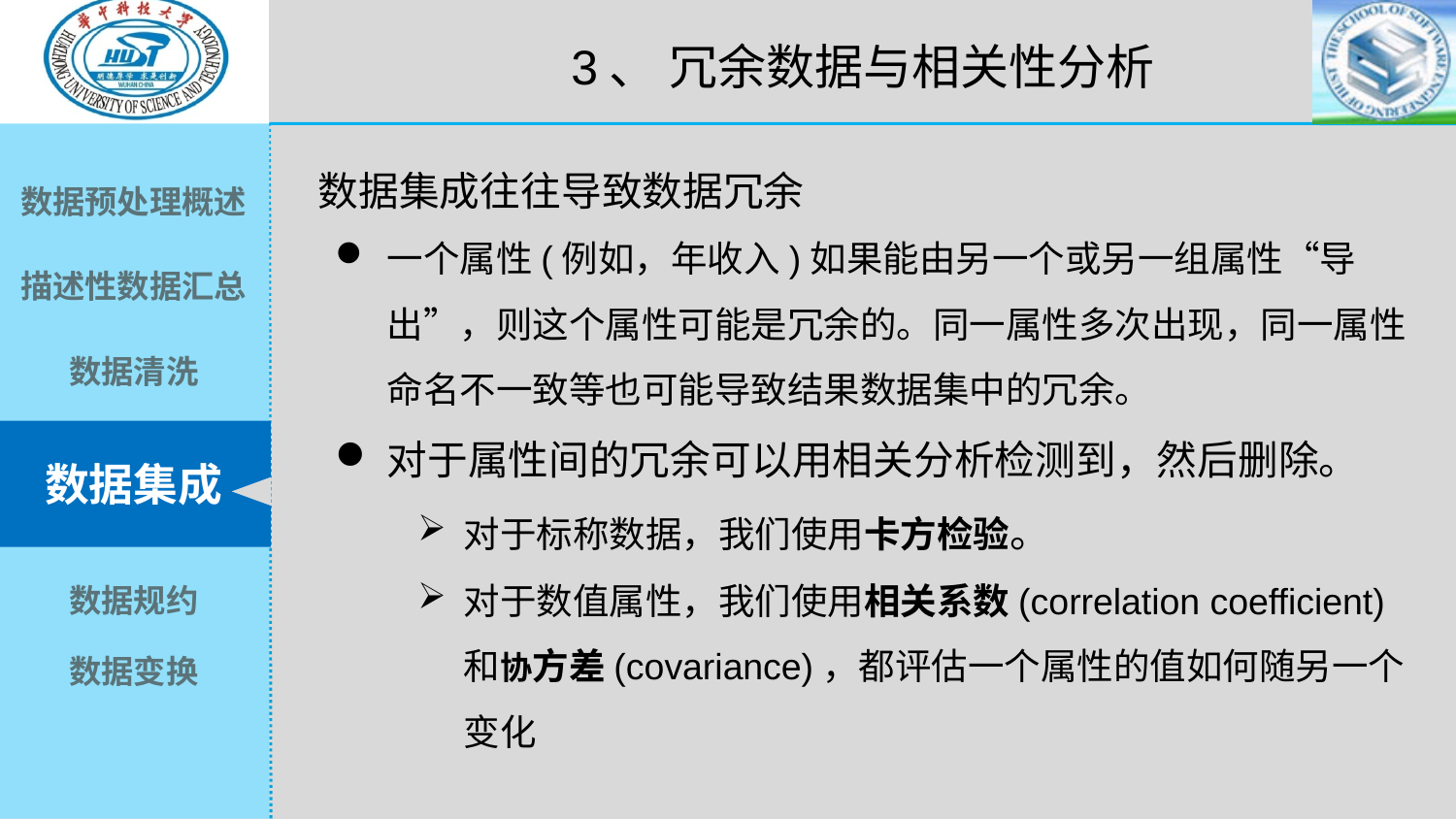

3、 冗余数据与相关性分析
数据集成往往导致数据冗余
一个属性(例如，年收入)如果能由另一个或另一组属性“导出”，则这个属性可能是冗余的。同一属性多次出现，同一属性命名不一致等也可能导致结果数据集中的冗余。
对于属性间的冗余可以用相关分析检测到，然后删除。
对于标称数据，我们使用卡方检验。
对于数值属性，我们使用相关系数(correlation coefficient)和协方差(covariance)，都评估一个属性的值如何随另一个变化